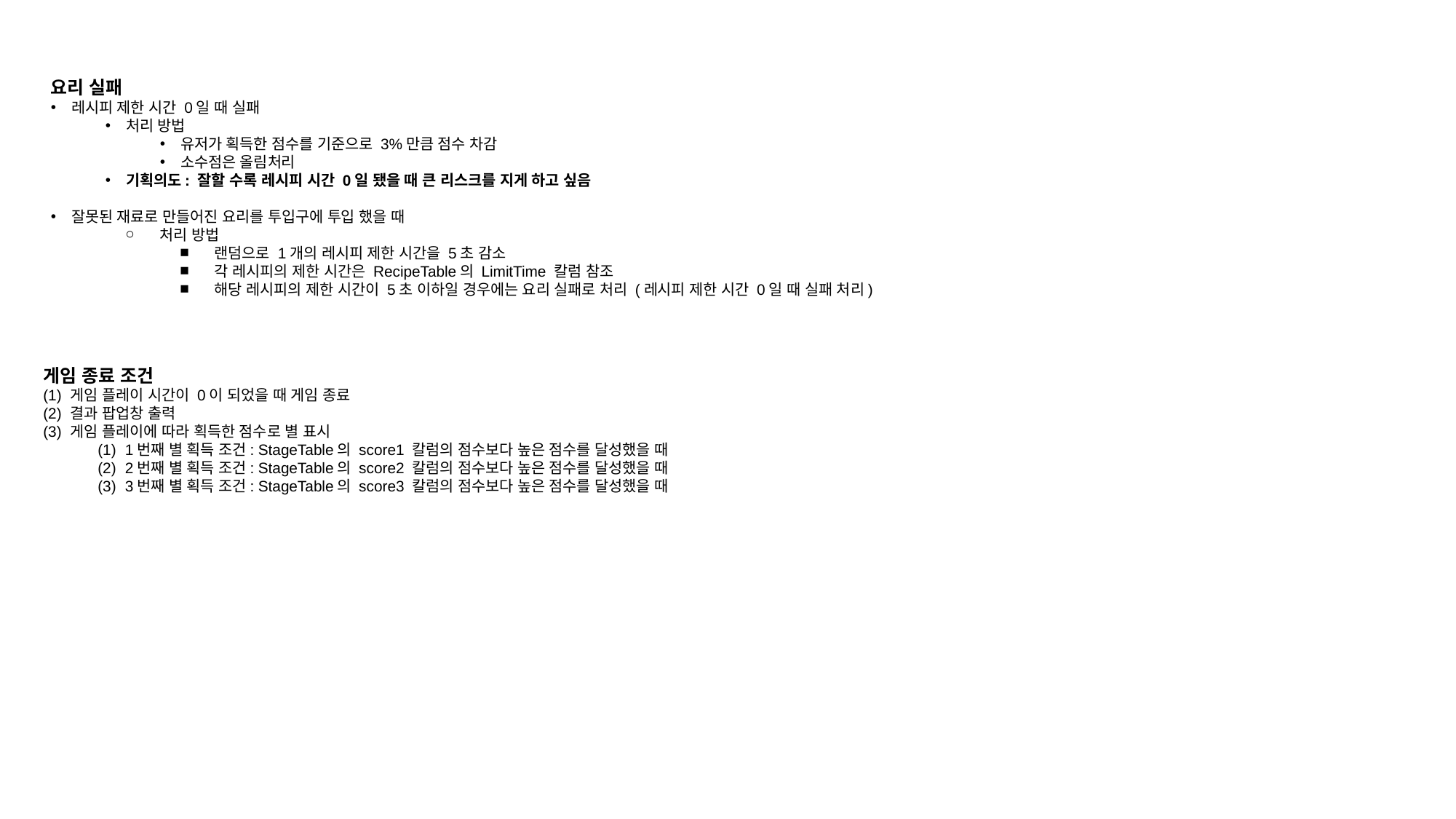

요리 실패
레시피 제한 시간 0일 때 실패
처리 방법
유저가 획득한 점수를 기준으로 3%만큼 점수 차감
소수점은 올림처리
기획의도: 잘할 수록 레시피 시간 0일 됐을 때 큰 리스크를 지게 하고 싶음

잘못된 재료로 만들어진 요리를 투입구에 투입 했을 때
처리 방법
랜덤으로 1개의 레시피 제한 시간을 5초 감소
각 레시피의 제한 시간은 RecipeTable의 LimitTime 칼럼 참조
해당 레시피의 제한 시간이 5초 이하일 경우에는 요리 실패로 처리 (레시피 제한 시간 0일 때 실패 처리)

게임 종료 조건
게임 플레이 시간이 0이 되었을 때 게임 종료
결과 팝업창 출력
게임 플레이에 따라 획득한 점수로 별 표시
1번째 별 획득 조건: StageTable의 score1 칼럼의 점수보다 높은 점수를 달성했을 때
2번째 별 획득 조건: StageTable의 score2 칼럼의 점수보다 높은 점수를 달성했을 때
3번째 별 획득 조건: StageTable의 score3 칼럼의 점수보다 높은 점수를 달성했을 때